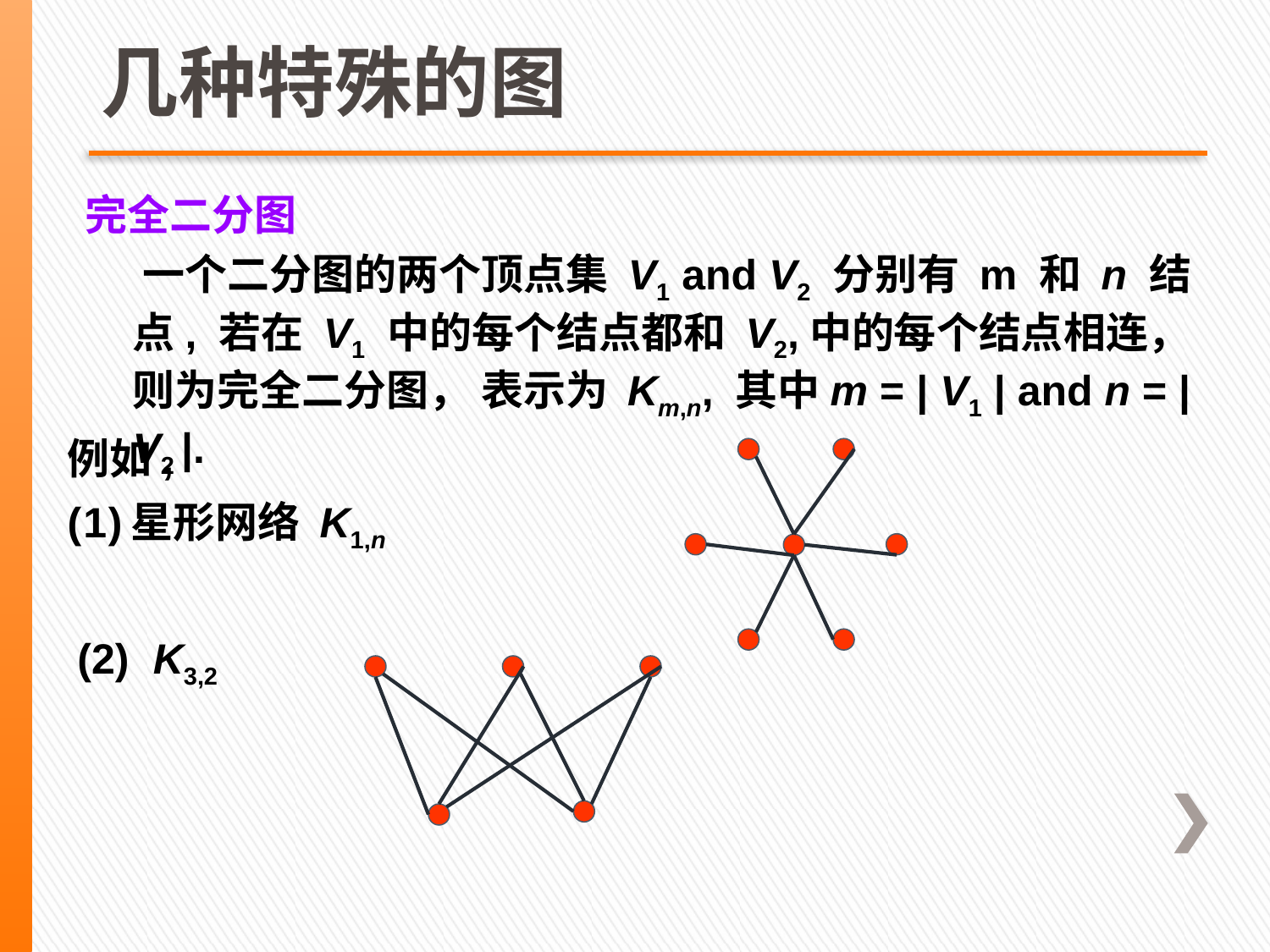

# 几种特殊的图
完全二分图
     一个二分图的两个顶点集 V1 and V2 分别有 m 和 n 结点, 若在 V1 中的每个结点都和 V2,中的每个结点相连，则为完全二分图， 表示为 Km,n, 其中m = | V1 | and n = | V2 |.
例如,
星形网络 K1,n

(2)  K3,2